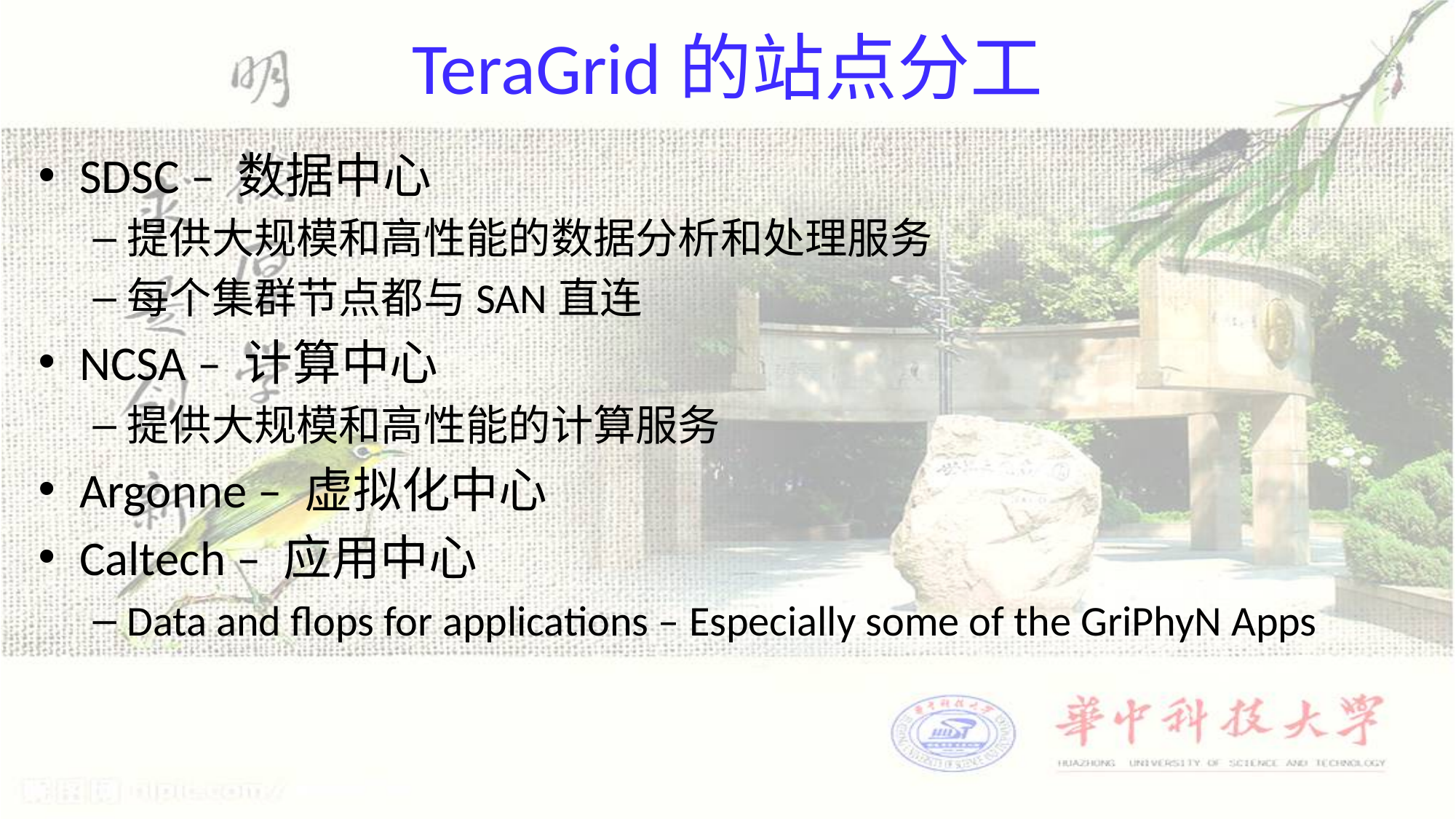

# TeraGrid的站点分工
SDSC – 数据中心
提供大规模和高性能的数据分析和处理服务
每个集群节点都与SAN直连
NCSA – 计算中心
提供大规模和高性能的计算服务
Argonne – 虚拟化中心
Caltech – 应用中心
Data and flops for applications – Especially some of the GriPhyN Apps